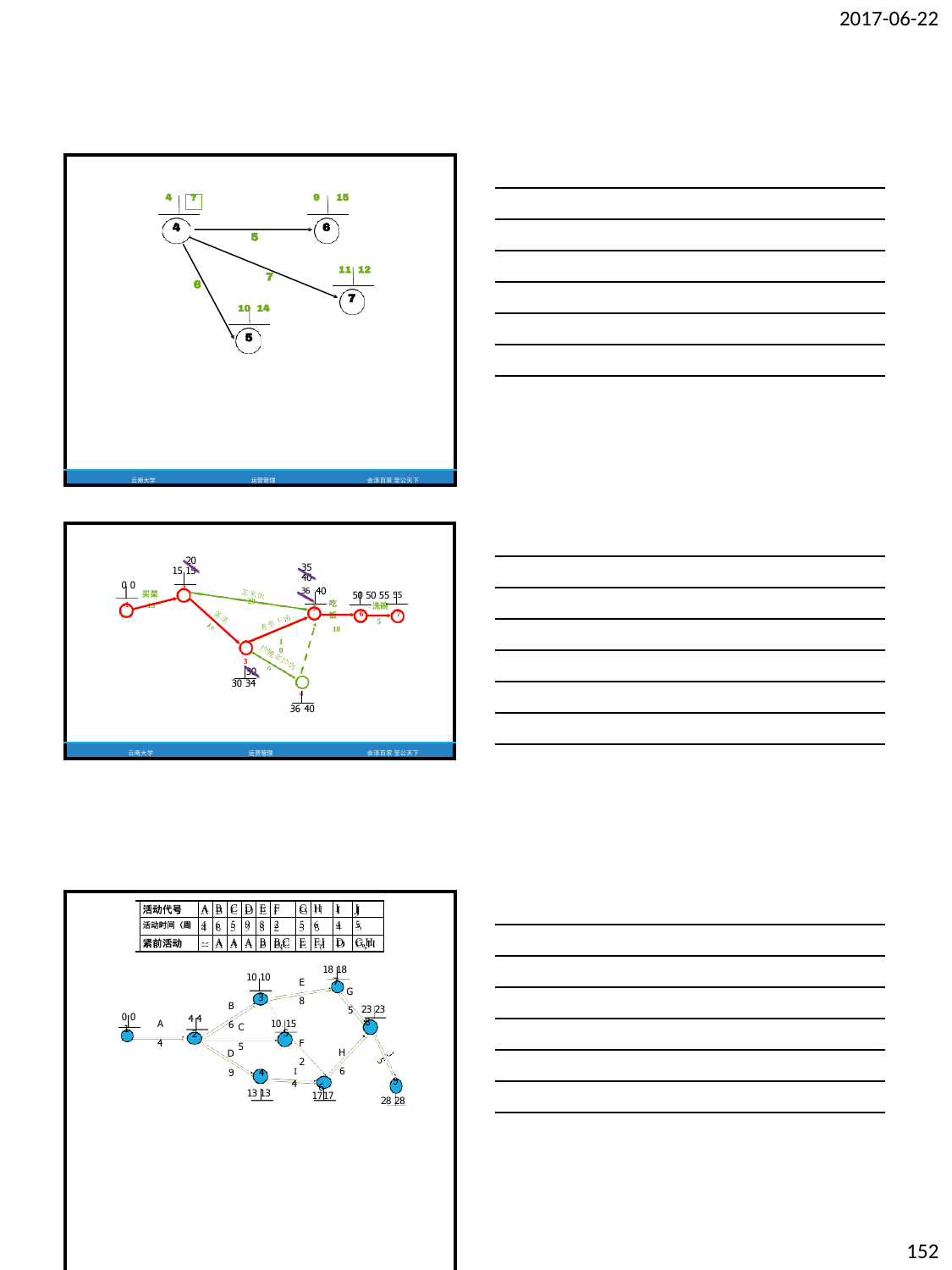

2017-06-22
|  | 4 |  | ? 6 |  | 9 |  | 15 |
| --- | --- | --- | --- | --- | --- | --- | --- |
|  |  | 4 |  | 5 |  | 6 |  |
|  |  |  |  | 7 |  |  | 11 12 |
|  |  |  |  | 10 14 |  |  | 7 |
|  |  |  |  | 5 |  |  |  |
| 云南大学 |  |  |  | 运营管理 |  |  | 会泽百家 至公天下 |

| 0 0 1 | 买菜 15 | 20 15 15 2 | 20 |  | 35 40 36 40 5 | 吃饭 10 | 50 50 55 55 洗碗 6 7 5 |
| --- | --- | --- | --- | --- | --- | --- | --- |
|  |  |  |  | 10 |  |  |  |
|  |  |  | 3 |  |  |  |  |
|  |  |  | 30 |  |  |  |  |
|  |  |  | 30 34 |  | 4 |  |  |
|  |  |  |  |  | 36 40 |  |  |
| 云南大学 |  |  | 运营管理 |  |  |  | 会泽百家 至公天下 |

|  | A 4 |  | B 6 D 9 | C 5 | 10 10 | E 8 F 2 | 18 18 7 G 5 H 6 6 |  |  |
| --- | --- | --- | --- | --- | --- | --- | --- | --- | --- |
|  |  |  |  |  | 3 |  |  |  |  |
| 0 0 1 |  | 4 4 2 |  |  | 10 15 5 |  |  | 23 23 8 |  |
|  |  |  |  |  | 4 I 4 |  |  |  | 9 |
| 云南大学 |  |  |  |  | 运营管理 |  |  | 会泽百家 至公天下 |  |
|  |  |  |  |  |  |  |  |  |  |  |  |
| --- | --- | --- | --- | --- | --- | --- | --- | --- | --- | --- | --- |
|  | 活动代号 | A | B | C | D | E | F | G | H | I | J |
|  | 活动时间（周 | 4 | 6 | 5 | 9 | 8 | 2 | 5 | 6 | 4 | 5 |
|  | 紧前活动 | -- | A | A | A | B | B,C | E | F,I | D | G,H |
|  |  |  |  |  |  |  |  |  |  |  |  |

13 13
1717
28 28

152